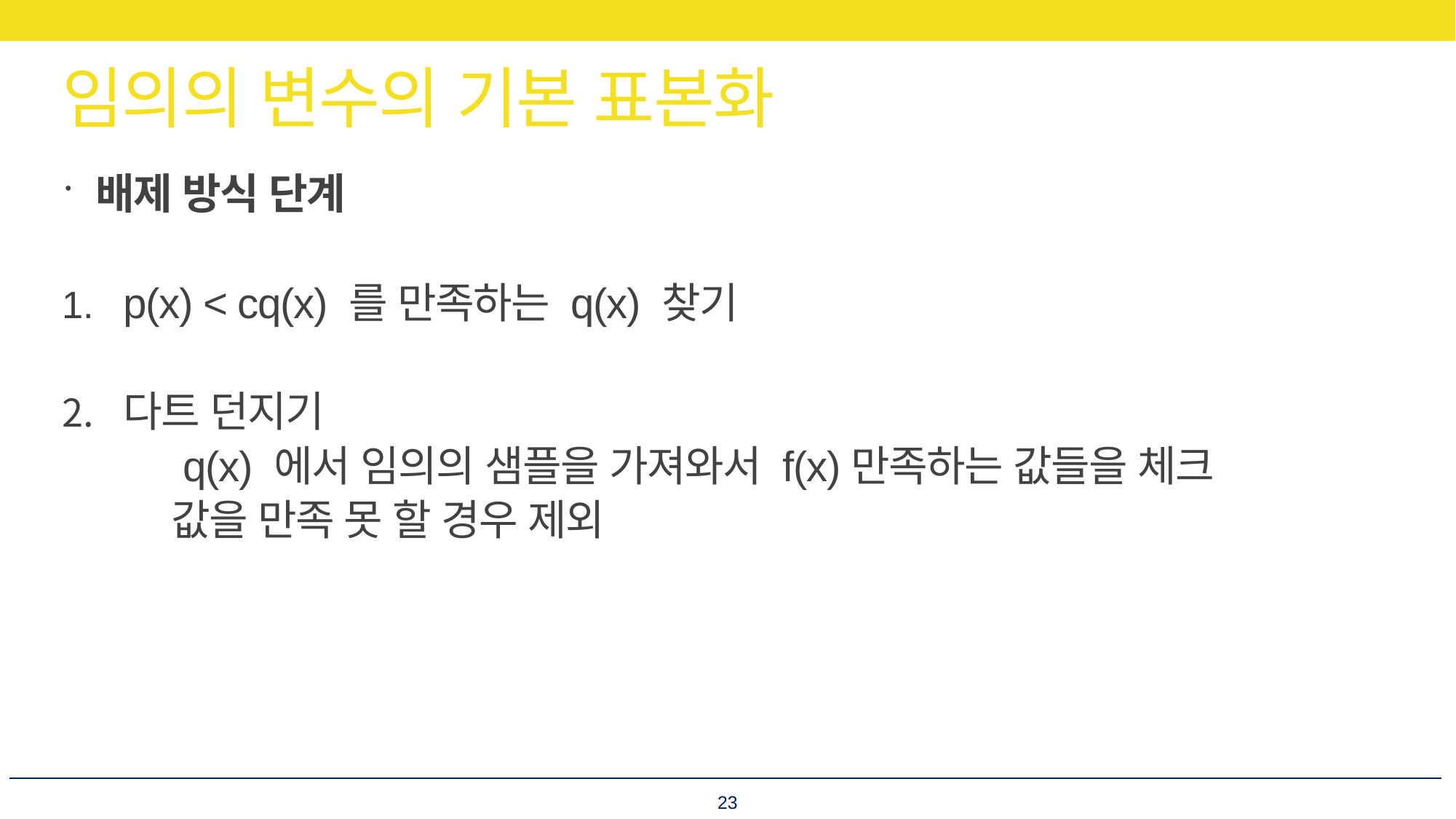

# 임의의 변수의 기본 표본화
배제 방식 단계

p(x) < cq(x) 를 만족하는 q(x) 찾기

다트 던지기
	 q(x) 에서 임의의 샘플을 가져와서 f(x)만족하는 값들을 체크
	값을 만족 못 할 경우 제외
23